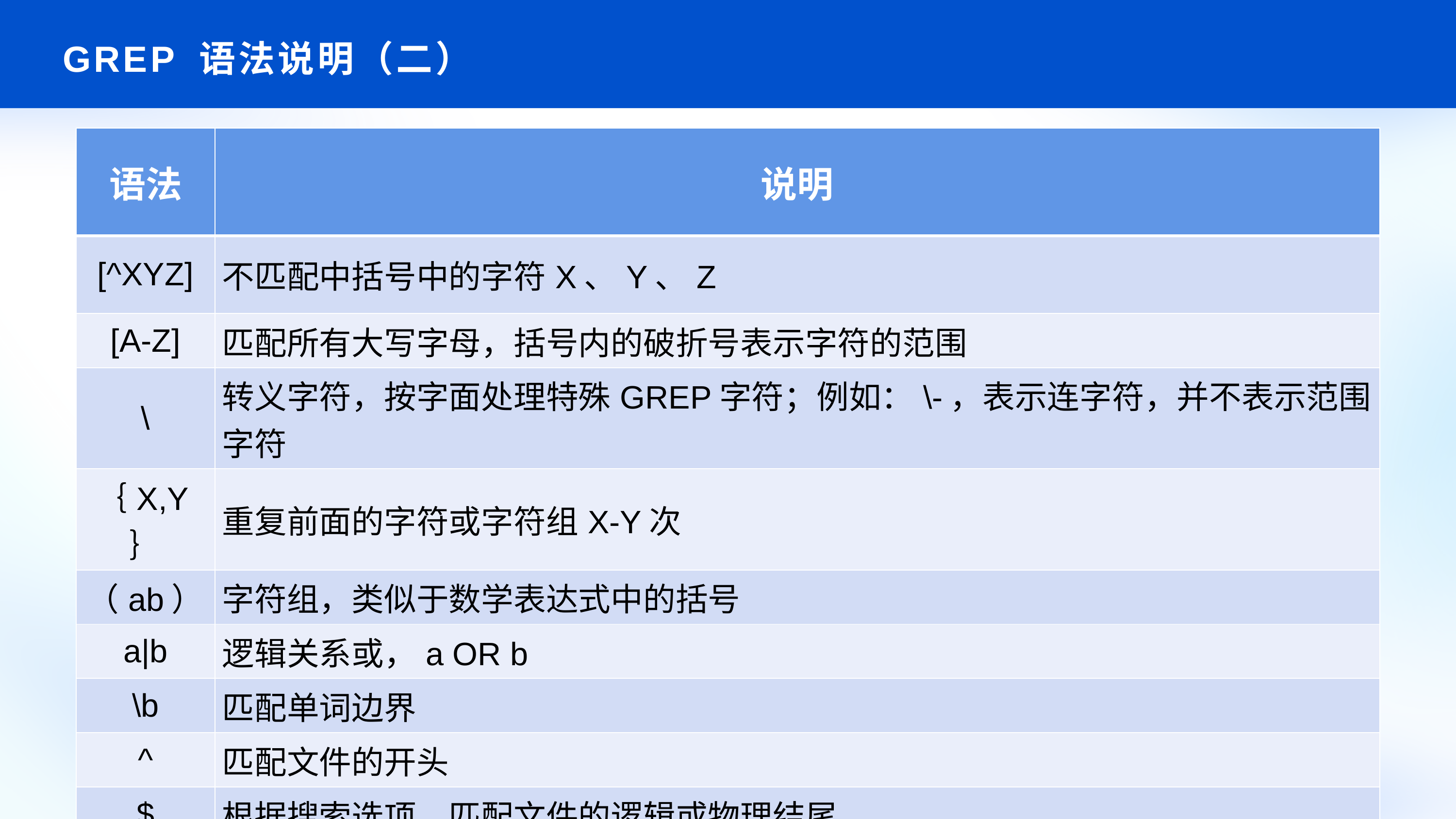

# GREP 语法说明（二）
| 语法 | 说明 |
| --- | --- |
| [^XYZ] | 不匹配中括号中的字符X、Y、Z |
| [A-Z] | 匹配所有大写字母，括号内的破折号表示字符的范围 |
| \ | 转义字符，按字面处理特殊GREP字符；例如：\-，表示连字符，并不表示范围字符 |
| ｛X,Y｝ | 重复前面的字符或字符组X-Y次 |
| （ab） | 字符组，类似于数学表达式中的括号 |
| a|b | 逻辑关系或，a OR b |
| \b | 匹配单词边界 |
| ^ | 匹配文件的开头 |
| $ | 根据搜索选项，匹配文件的逻辑或物理结尾 |